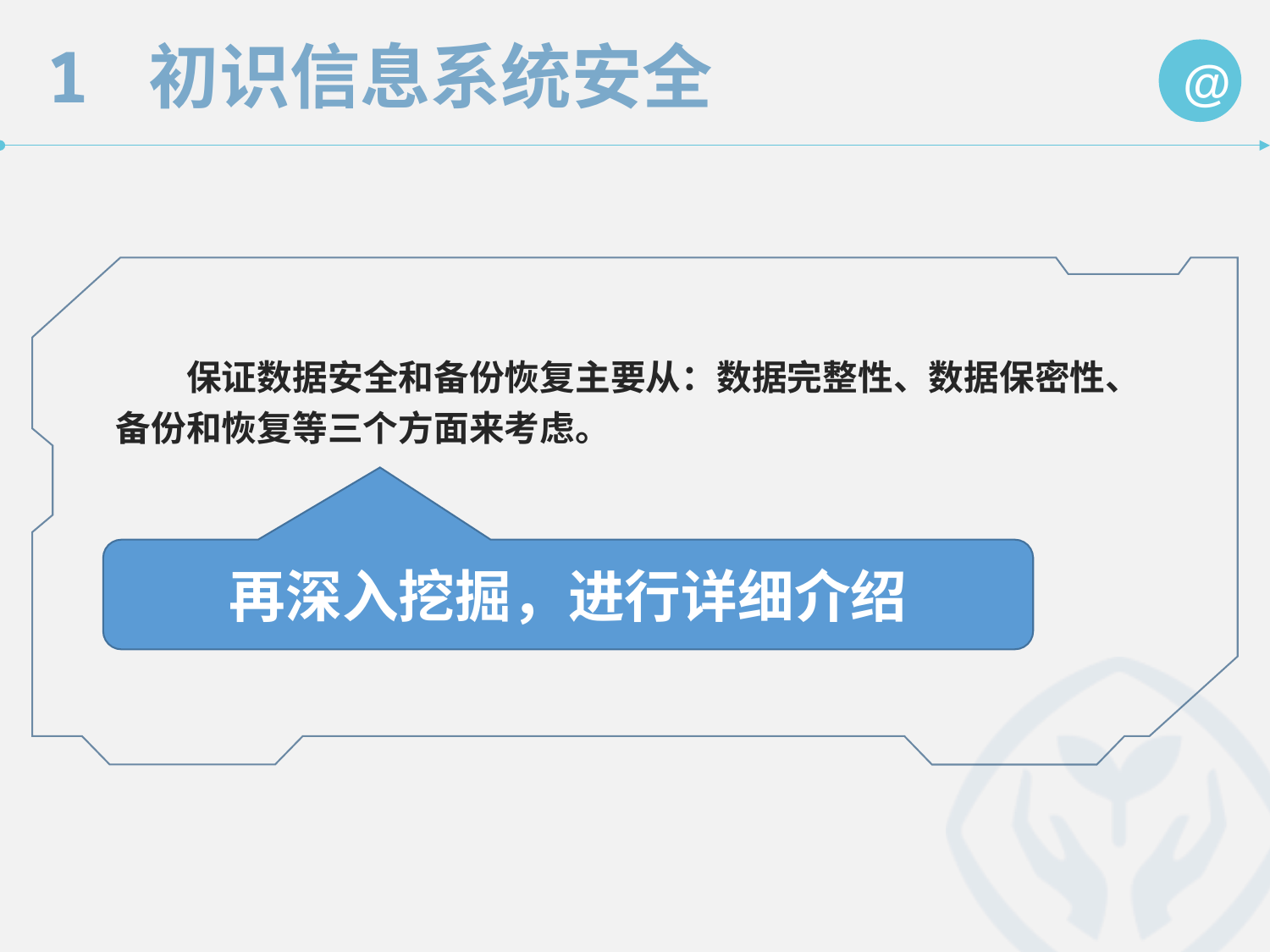

保证数据安全和备份恢复主要从：数据完整性、数据保密性、备份和恢复等三个方面来考虑。
再深入挖掘，进行详细介绍